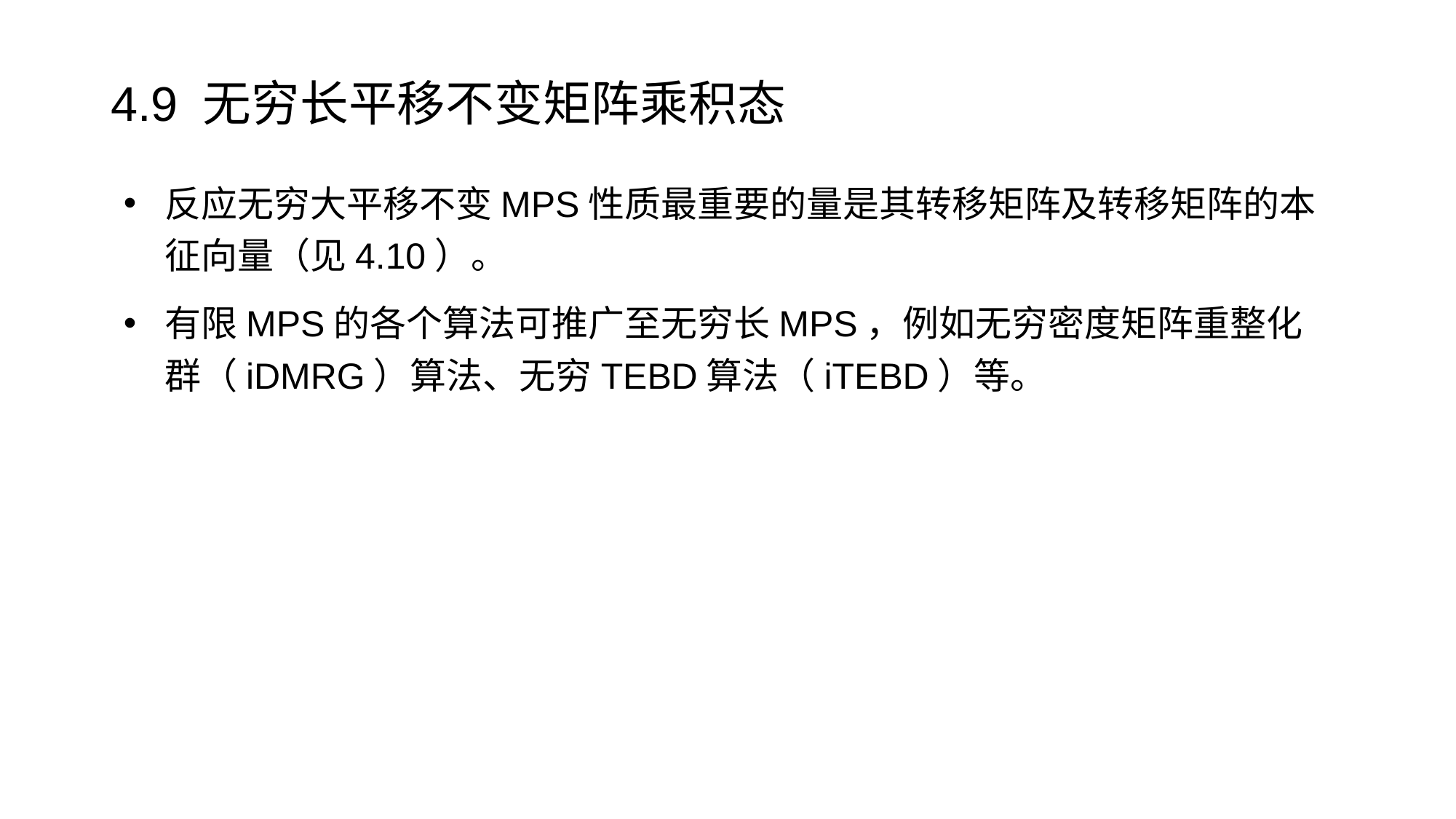

4.9 无穷长平移不变矩阵乘积态
反应无穷大平移不变MPS性质最重要的量是其转移矩阵及转移矩阵的本征向量（见4.10）。
有限MPS的各个算法可推广至无穷长MPS，例如无穷密度矩阵重整化群（iDMRG）算法、无穷TEBD算法（iTEBD）等。